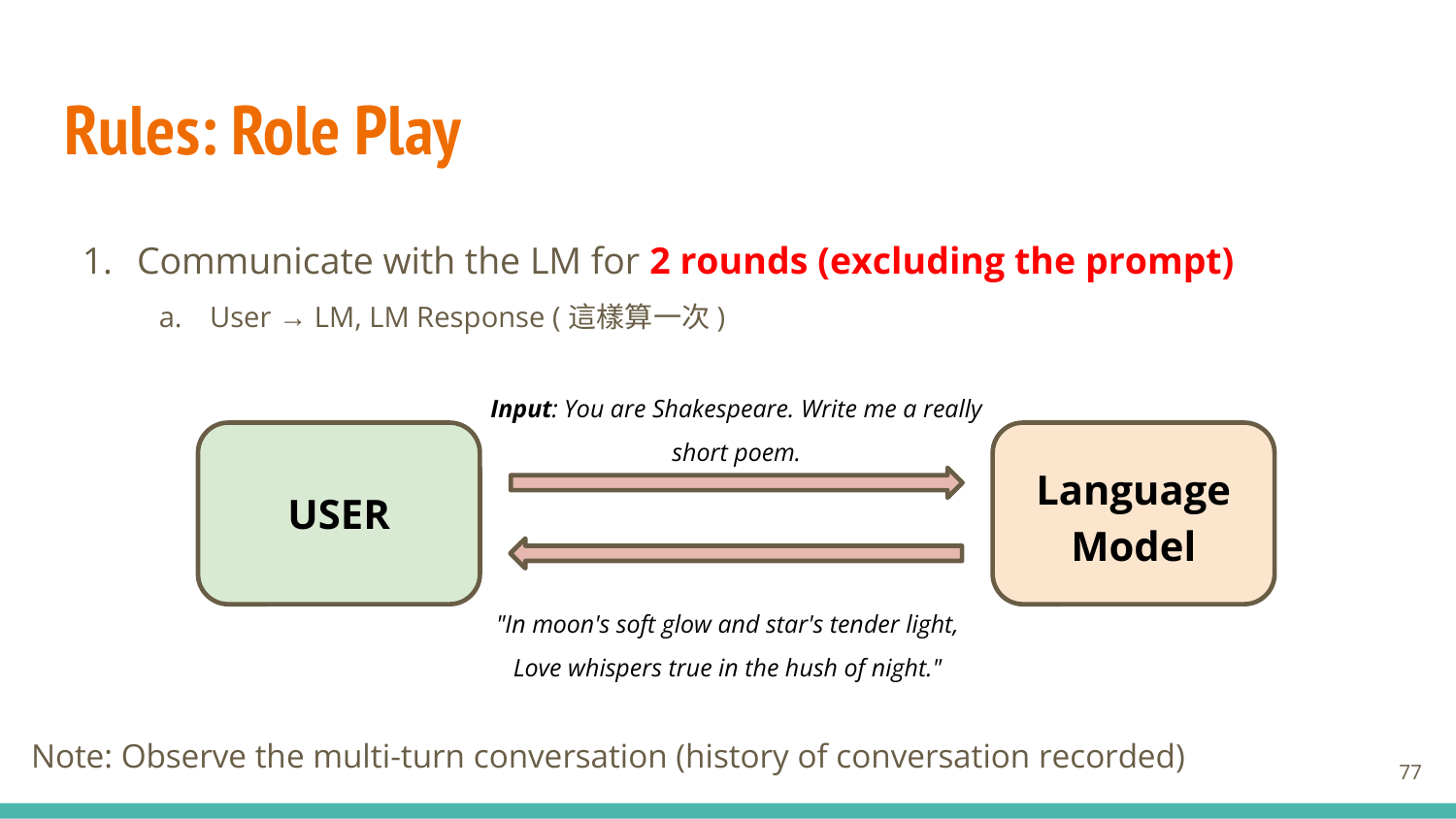

# Rules: Role Play

Communicate with the LM for 2 rounds (excluding the prompt)
User → LM, LM Response (這樣算一次)
Input: You are Shakespeare. Write me a really short poem.
USER
Language
Model

"In moon's soft glow and star's tender light, Love whispers true in the hush of night."

Note: Observe the multi-turn conversation (history of conversation recorded)
77